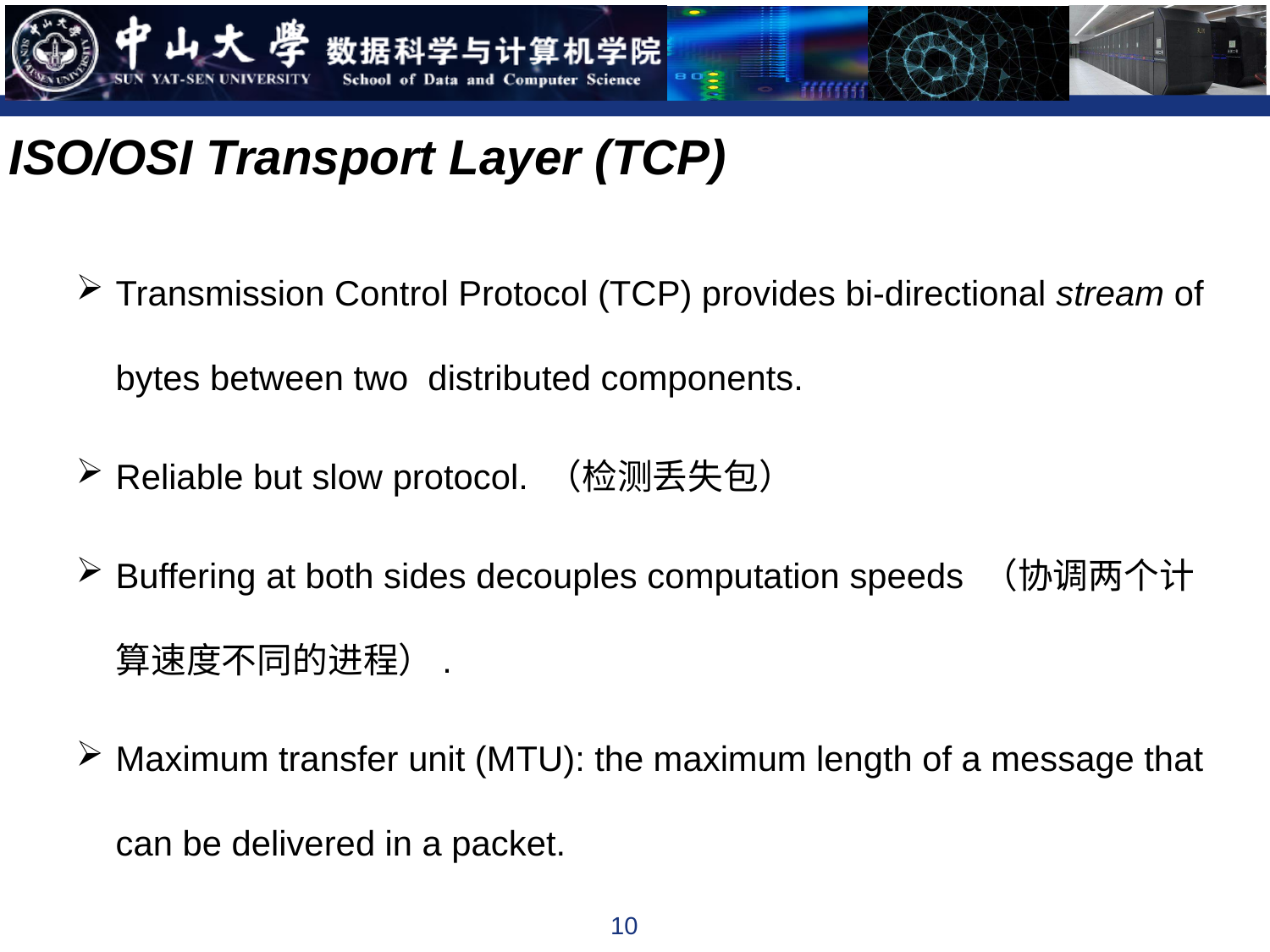

ISO/OSI Transport Layer (TCP)
Transmission Control Protocol (TCP) provides bi-directional stream of bytes between two  distributed components.
Reliable but slow protocol. （检测丢失包）
Buffering at both sides decouples computation speeds （协调两个计算速度不同的进程）.
Maximum transfer unit (MTU): the maximum length of a message that can be delivered in a packet.
10